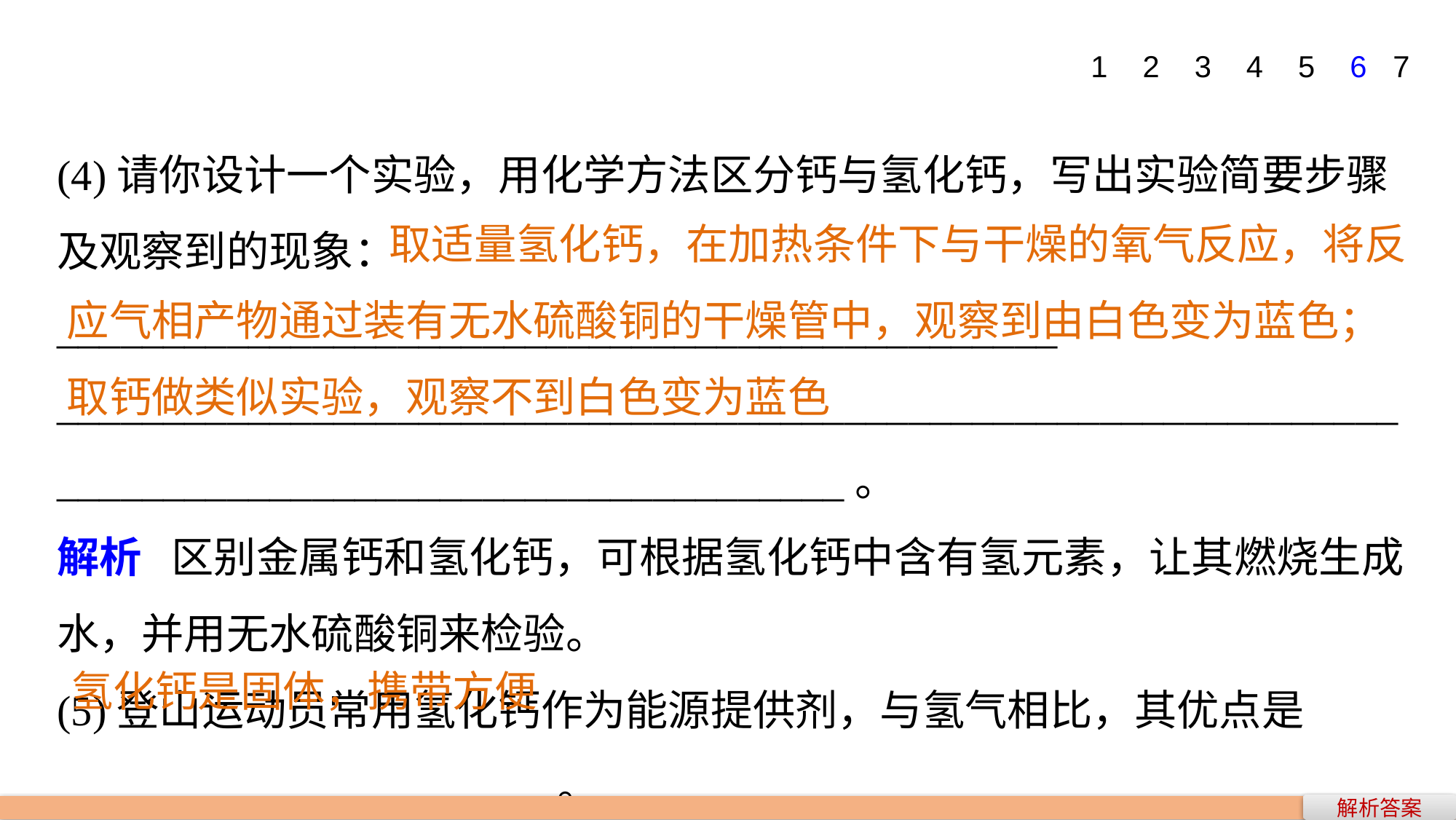

1
2
3
4
5
6
7
(4)请你设计一个实验，用化学方法区分钙与氢化钙，写出实验简要步骤及观察到的现象：_______________________________________________
____________________________________________________________________________________________________。
解析   区别金属钙和氢化钙，可根据氢化钙中含有氢元素，让其燃烧生成水，并用无水硫酸铜来检验。
(5)登山运动员常用氢化钙作为能源提供剂，与氢气相比，其优点是_______________________。
                                 取适量氢化钙，在加热条件下与干燥的氧气反应，将反应气相产物通过装有无水硫酸铜的干燥管中，观察到由白色变为蓝色；取钙做类似实验，观察不到白色变为蓝色
氢化钙是固体，携带方便
解析答案